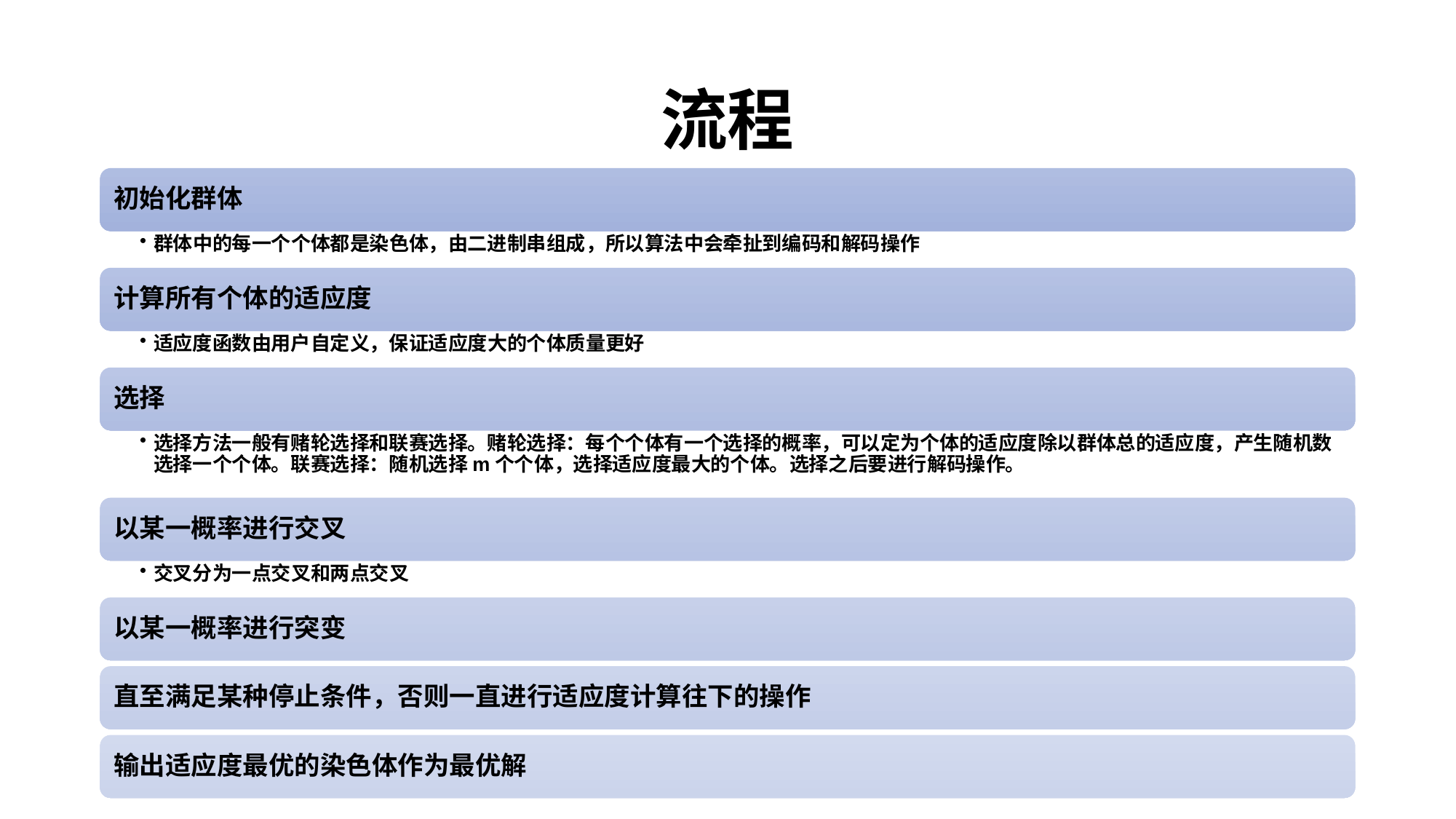

# 流程
初始化群体
群体中的每一个个体都是染色体，由二进制串组成，所以算法中会牵扯到编码和解码操作
计算所有个体的适应度
适应度函数由用户自定义，保证适应度大的个体质量更好
选择
选择方法一般有赌轮选择和联赛选择。赌轮选择：每个个体有一个选择的概率，可以定为个体的适应度除以群体总的适应度，产生随机数选择一个个体。联赛选择：随机选择m个个体，选择适应度最大的个体。选择之后要进行解码操作。
以某一概率进行交叉
交叉分为一点交叉和两点交叉
以某一概率进行突变
直至满足某种停止条件，否则一直进行适应度计算往下的操作
输出适应度最优的染色体作为最优解